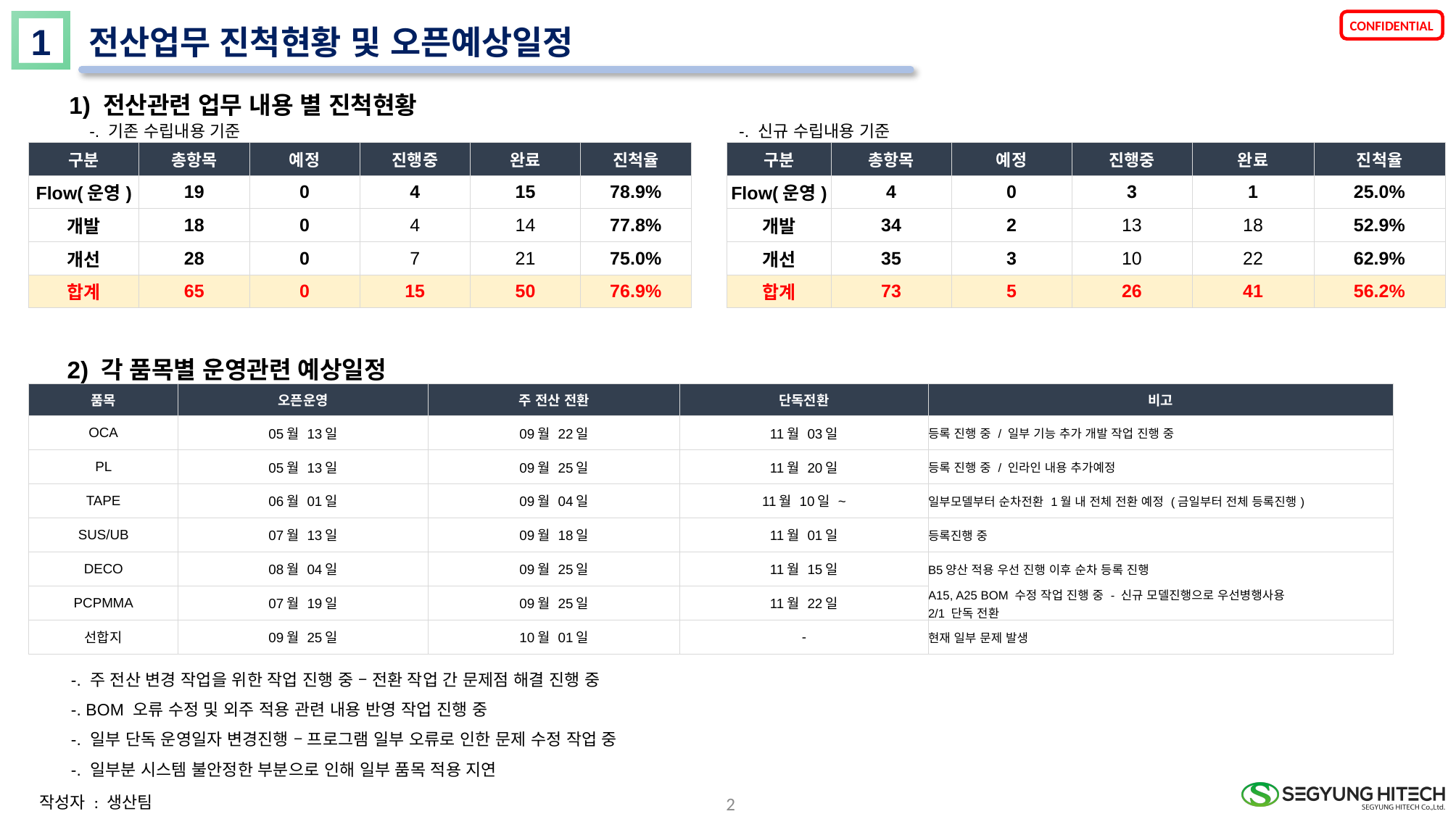

1
전산업무 진척현황 및 오픈예상일정
1) 전산관련 업무 내용 별 진척현황
  -. 기존 수립내용 기준
  -. 신규 수립내용 기준
| 구분 | 총항목 | 예정 | 진행중 | 완료 | 진척율 |
| --- | --- | --- | --- | --- | --- |
| Flow(운영) | 19 | 0 | 4 | 15 | 78.9% |
| 개발 | 18 | 0 | 4 | 14 | 77.8% |
| 개선 | 28 | 0 | 7 | 21 | 75.0% |
| 합계 | 65 | 0 | 15 | 50 | 76.9% |
| 구분 | 총항목 | 예정 | 진행중 | 완료 | 진척율 |
| --- | --- | --- | --- | --- | --- |
| Flow(운영) | 4 | 0 | 3 | 1 | 25.0% |
| 개발 | 34 | 2 | 13 | 18 | 52.9% |
| 개선 | 35 | 3 | 10 | 22 | 62.9% |
| 합계 | 73 | 5 | 26 | 41 | 56.2% |
2) 각 품목별 운영관련 예상일정
| 품목 | 오픈운영 | 주 전산 전환 | 단독전환 | 비고 |  |  |  |  |
| --- | --- | --- | --- | --- | --- | --- | --- | --- |
| OCA | 05월 13일 | 09월 22일 | 11월 03일 | 등록 진행 중 / 일부 기능 추가 개발 작업 진행 중 |  |  |  |  |
| PL | 05월 13일 | 09월 25일 | 11월 20일 | 등록 진행 중 / 인라인 내용 추가예정 |  |  |  |  |
| TAPE | 06월 01일 | 09월 04일 | 11월 10일 ~ | 일부모델부터 순차전환 1월 내 전체 전환 예정 (금일부터 전체 등록진행) |  |  |  |  |
| SUS/UB | 07월 13일 | 09월 18일 | 11월 01일 | 등록진행 중 |  |  |  |  |
| DECO | 08월 04일 | 09월 25일 | 11월 15일 | B5양산 적용 우선 진행 이후 순차 등록 진행 |  |  |  |  |
| PCPMMA | 07월 19일 | 09월 25일 | 11월 22일 | A15, A25 BOM 수정 작업 진행 중 - 신규 모델진행으로 우선병행사용 2/1 단독 전환 |  |  |  |  |
| 선합지 | 09월 25일 | 10월 01일 | - | 현재 일부 문제 발생 |  |  |  |  |
  -. 주 전산 변경 작업을 위한 작업 진행 중 – 전환 작업 간 문제점 해결 진행 중
  -. BOM 오류 수정 및 외주 적용 관련 내용 반영 작업 진행 중
  -. 일부 단독 운영일자 변경진행 – 프로그램 일부 오류로 인한 문제 수정 작업 중
  -. 일부분 시스템 불안정한 부분으로 인해 일부 품목 적용 지연
2
작성자 : 생산팀